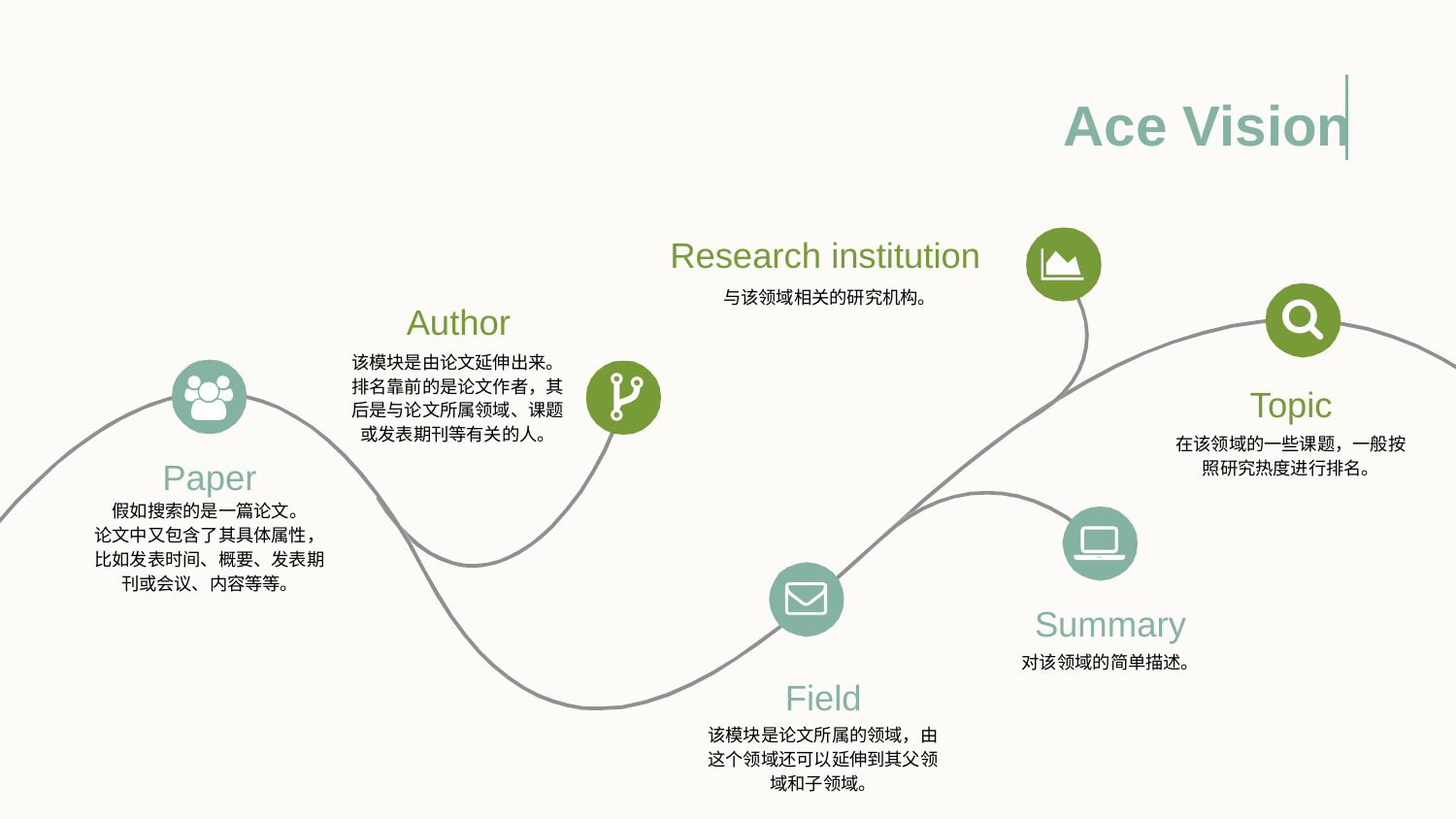

Ace Vision

Research institution
与该领域相关的研究机构。

Author
该模块是由论文延伸出来。排名靠前的是论文作者，其后是与论文所属领域、课题或发表期刊等有关的人。

Topic
在该领域的一些课题，一般按照研究热度进行排名。
Paper
假如搜索的是一篇论文。
论文中又包含了其具体属性，比如发表时间、概要、发表期刊或会议、内容等等。

Summary
对该领域的简单描述。
Field
该模块是论文所属的领域，由这个领域还可以延伸到其父领域和子领域。